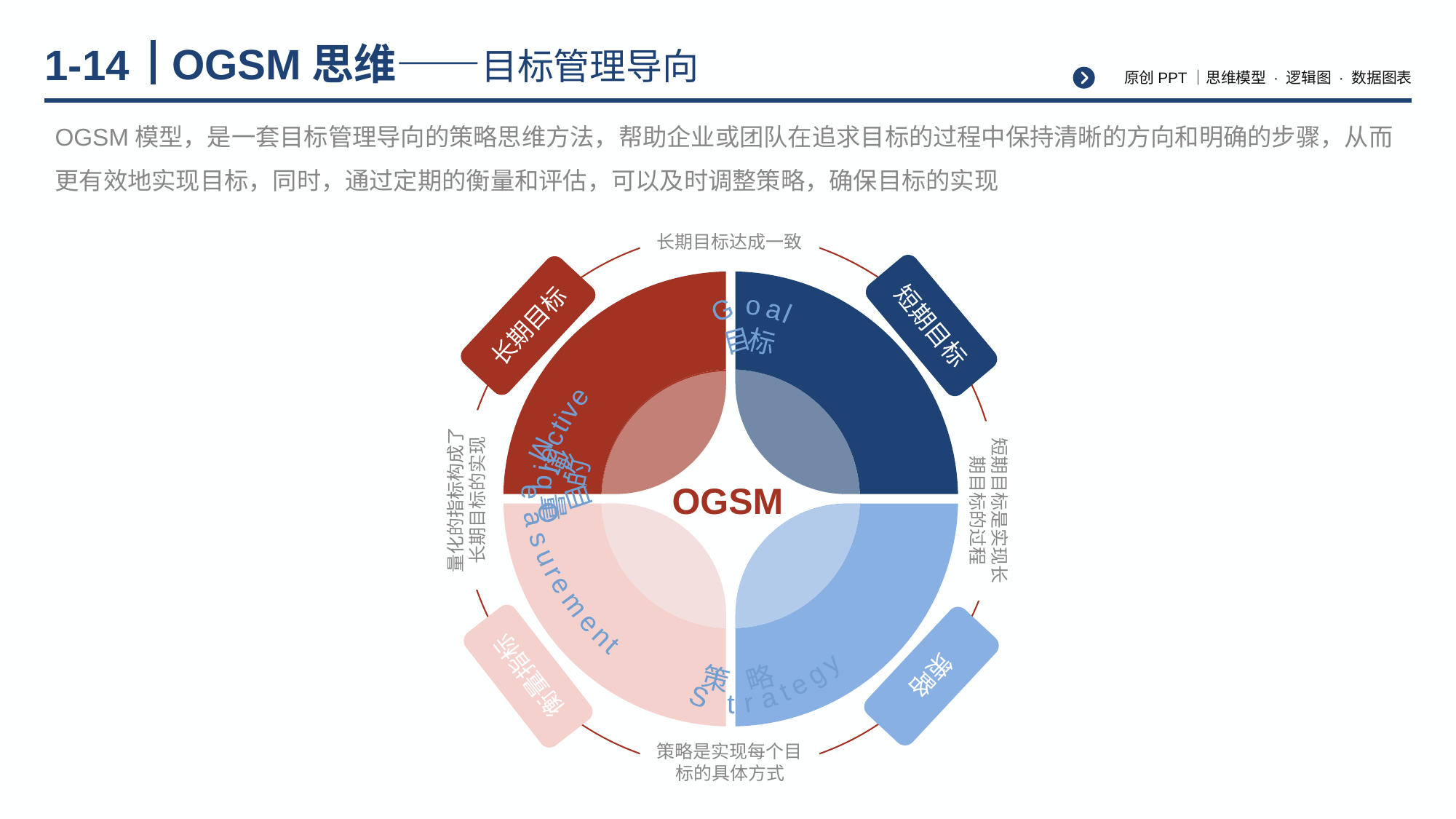

# OGSM思维——目标管理导向
1-14
OGSM模型，是一套目标管理导向的策略思维方法，帮助企业或团队在追求目标的过程中保持清晰的方向和明确的步骤，从而更有效地实现目标，同时，通过定期的衡量和评估，可以及时调整策略，确保目标的实现
长期目标达成一致

Goal
目标

Objective
目的
OGSM

衡量
Measurement

策略
Strategy
长期目标
短期目标
衡量指标
策略
量化的指标构成了长期目标的实现
短期目标是实现长期目标的过程
策略是实现每个目标的具体方式